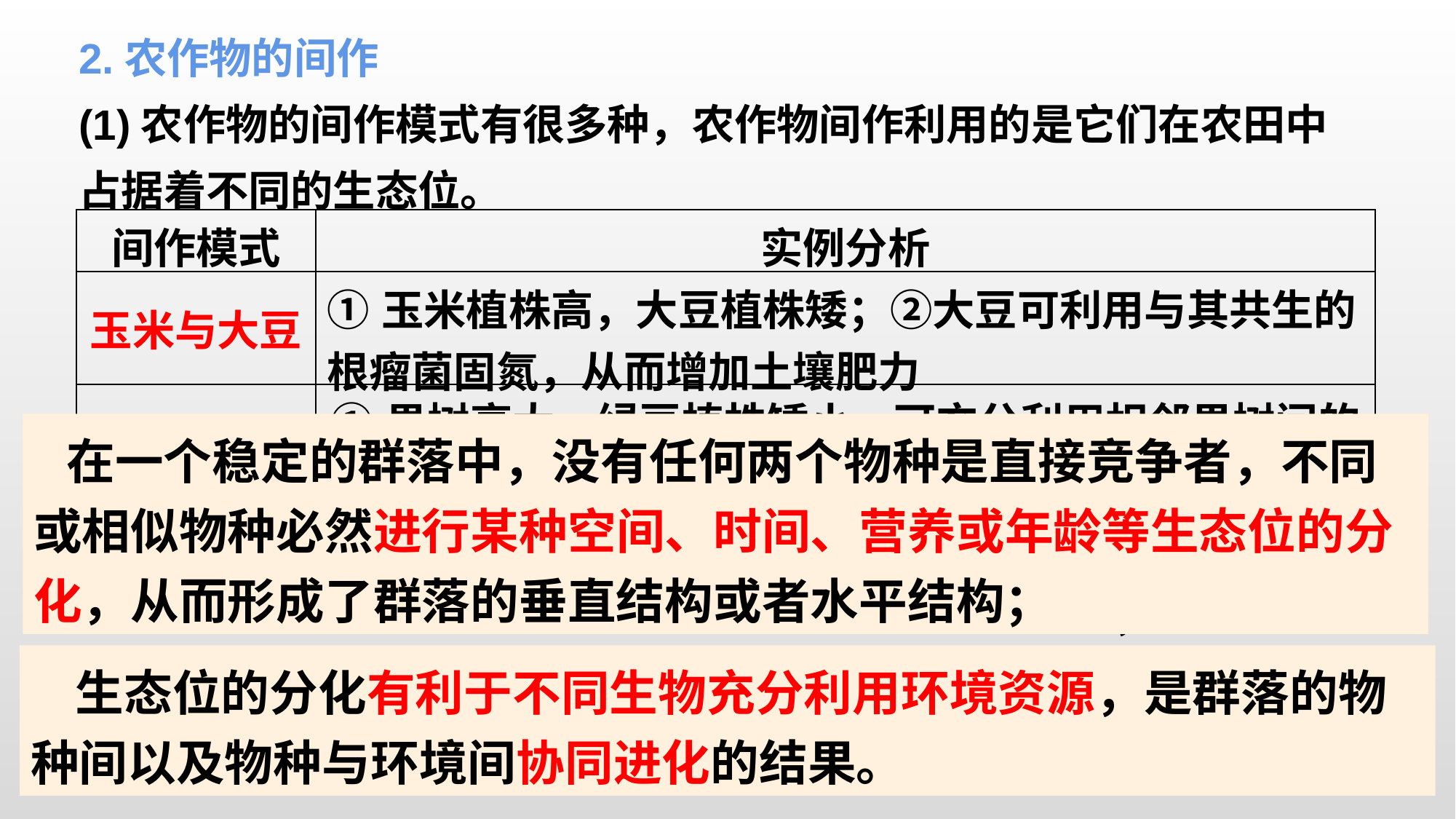

2.农作物的间作
(1)农作物的间作模式有很多种，农作物间作利用的是它们在农田中占据着不同的生态位。
| 间作模式 | 实例分析 |
| --- | --- |
| 玉米与大豆 | ①玉米植株高，大豆植株矮；②大豆可利用与其共生的根瘤菌固氮，从而增加土壤肥力 |
| 苹果与绿豆 | ①果树高大，绿豆植株矮小，可充分利用相邻果树间的空间；②果树适当遮阴可缓解作物的光合“午休”现象 |
     在一个稳定的群落中，没有任何两个物种是直接竞争者，不同或相似物种必然进行某种空间、时间、营养或年龄等生态位的分化，从而形成了群落的垂直结构或者水平结构；
(2)对植物生态位影响较大的是植株高度和种间关系。
①间作的两种或多种植物必须有很明显的植株高度差异；
②间作的植物中高的为阳生植物，矮的为阴生植物。
   生态位的分化有利于不同生物充分利用环境资源，是群落的物种间以及物种与环境间协同进化的结果。